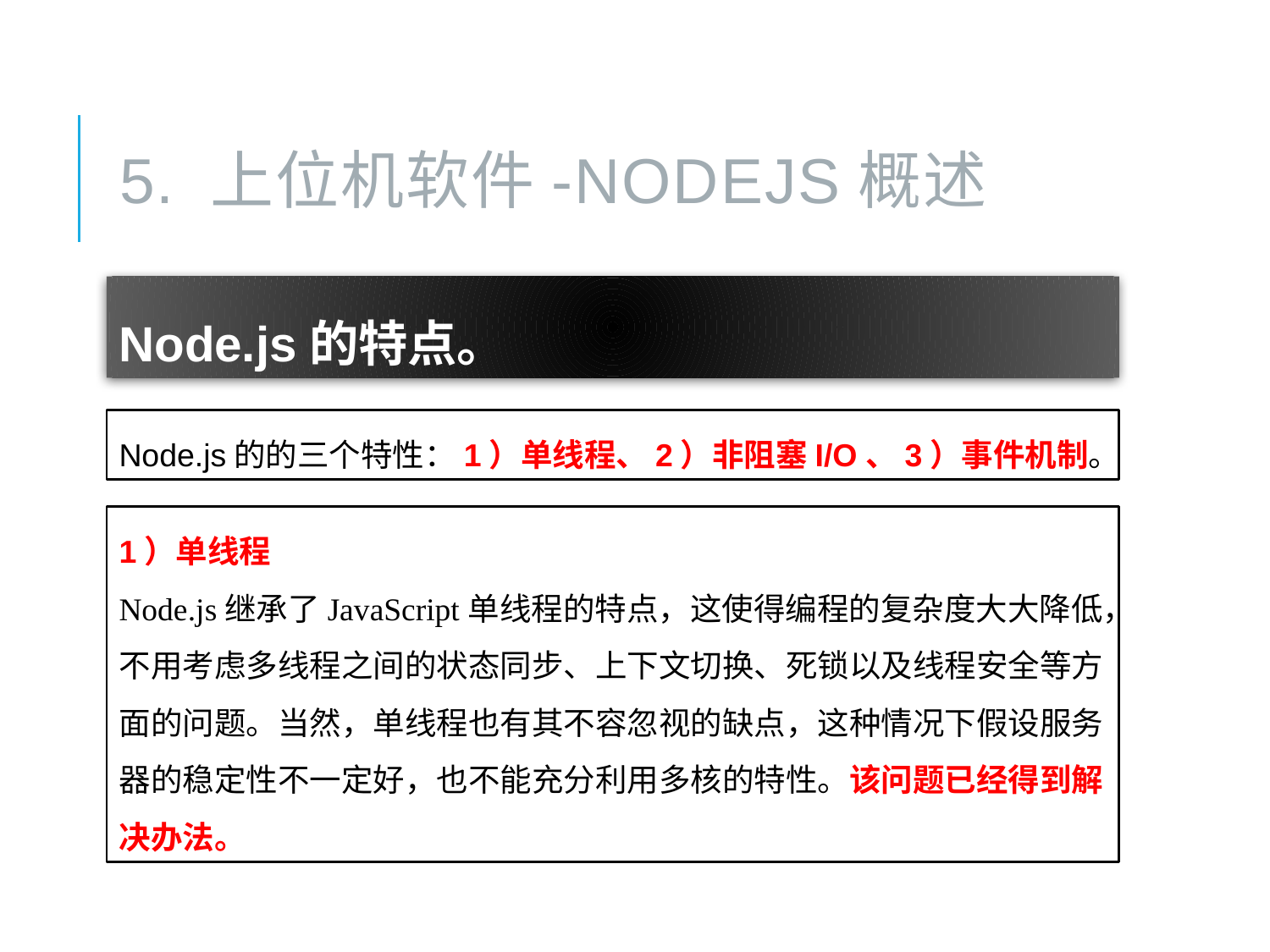

# 5. 上位机软件-Nodejs概述
Node.js的特点。
Node.js的的三个特性：1）单线程、2）非阻塞I/O、3）事件机制。
1）单线程
Node.js继承了JavaScript单线程的特点，这使得编程的复杂度大大降低，不用考虑多线程之间的状态同步、上下文切换、死锁以及线程安全等方面的问题。当然，单线程也有其不容忽视的缺点，这种情况下假设服务器的稳定性不一定好，也不能充分利用多核的特性。该问题已经得到解决办法。